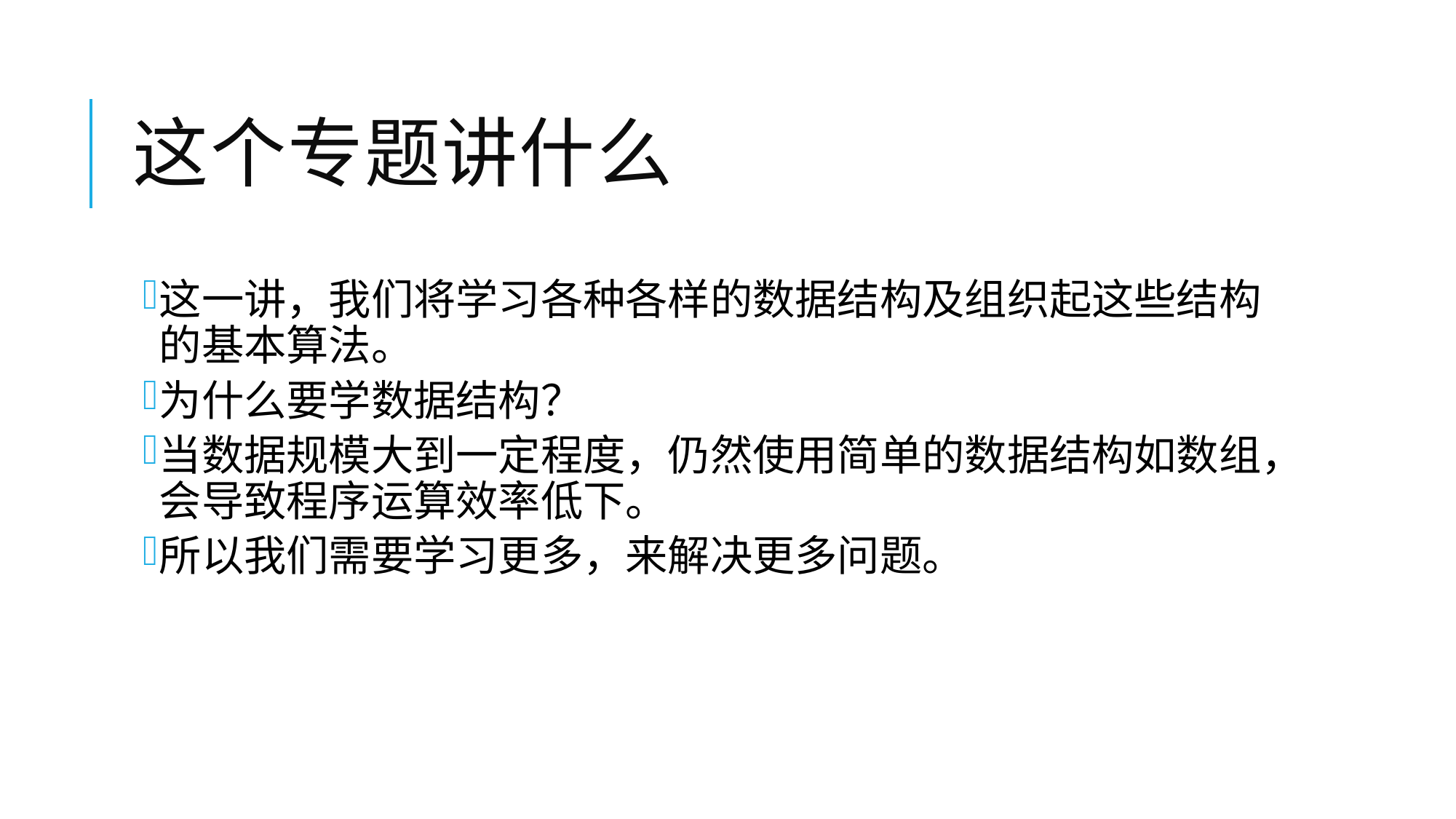

# 这个专题讲什么
这一讲，我们将学习各种各样的数据结构及组织起这些结构的基本算法。
为什么要学数据结构？
当数据规模大到一定程度，仍然使用简单的数据结构如数组，会导致程序运算效率低下。
所以我们需要学习更多，来解决更多问题。